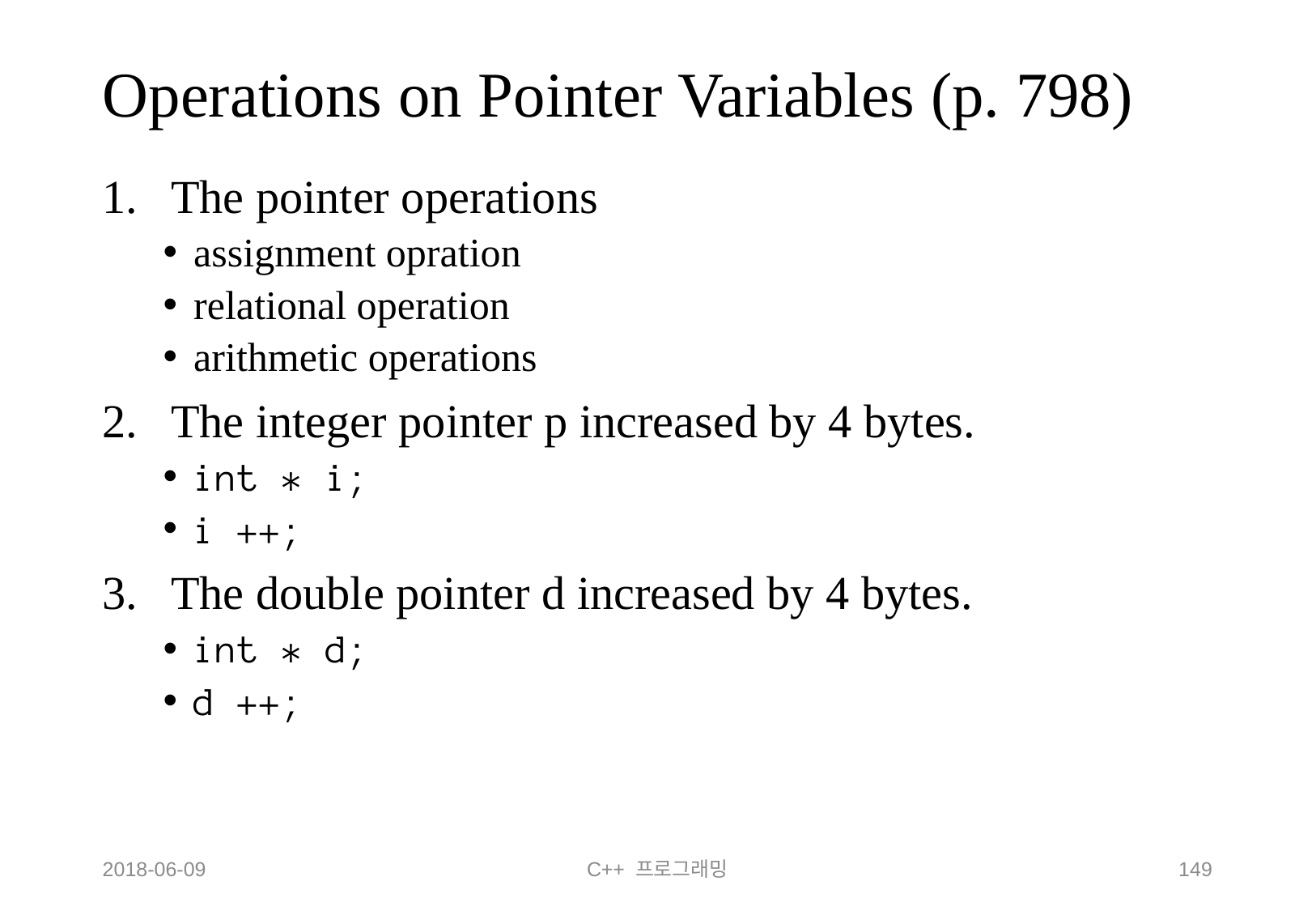

# Operations on Pointer Variables (p. 798)
The pointer operations
assignment opration
relational operation
arithmetic operations
The integer pointer p increased by 4 bytes.
int * i;
i ++;
The double pointer d increased by 4 bytes.
int * d;
d ++;
2018-06-09
C++ 프로그래밍
149